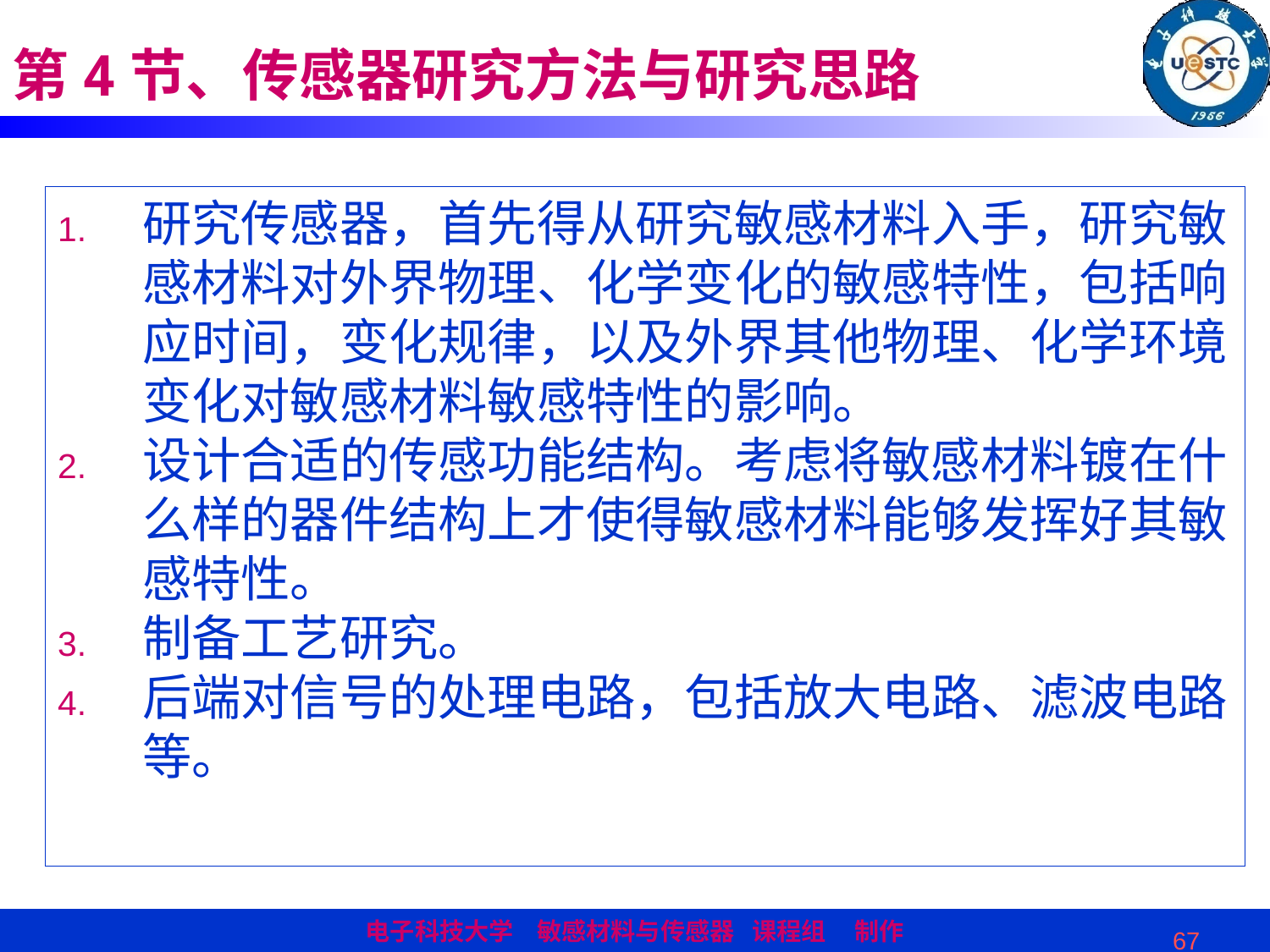

第4节、传感器研究方法与研究思路
研究传感器，首先得从研究敏感材料入手，研究敏感材料对外界物理、化学变化的敏感特性，包括响应时间，变化规律，以及外界其他物理、化学环境变化对敏感材料敏感特性的影响。
设计合适的传感功能结构。考虑将敏感材料镀在什么样的器件结构上才使得敏感材料能够发挥好其敏感特性。
制备工艺研究。
后端对信号的处理电路，包括放大电路、滤波电路等。
67